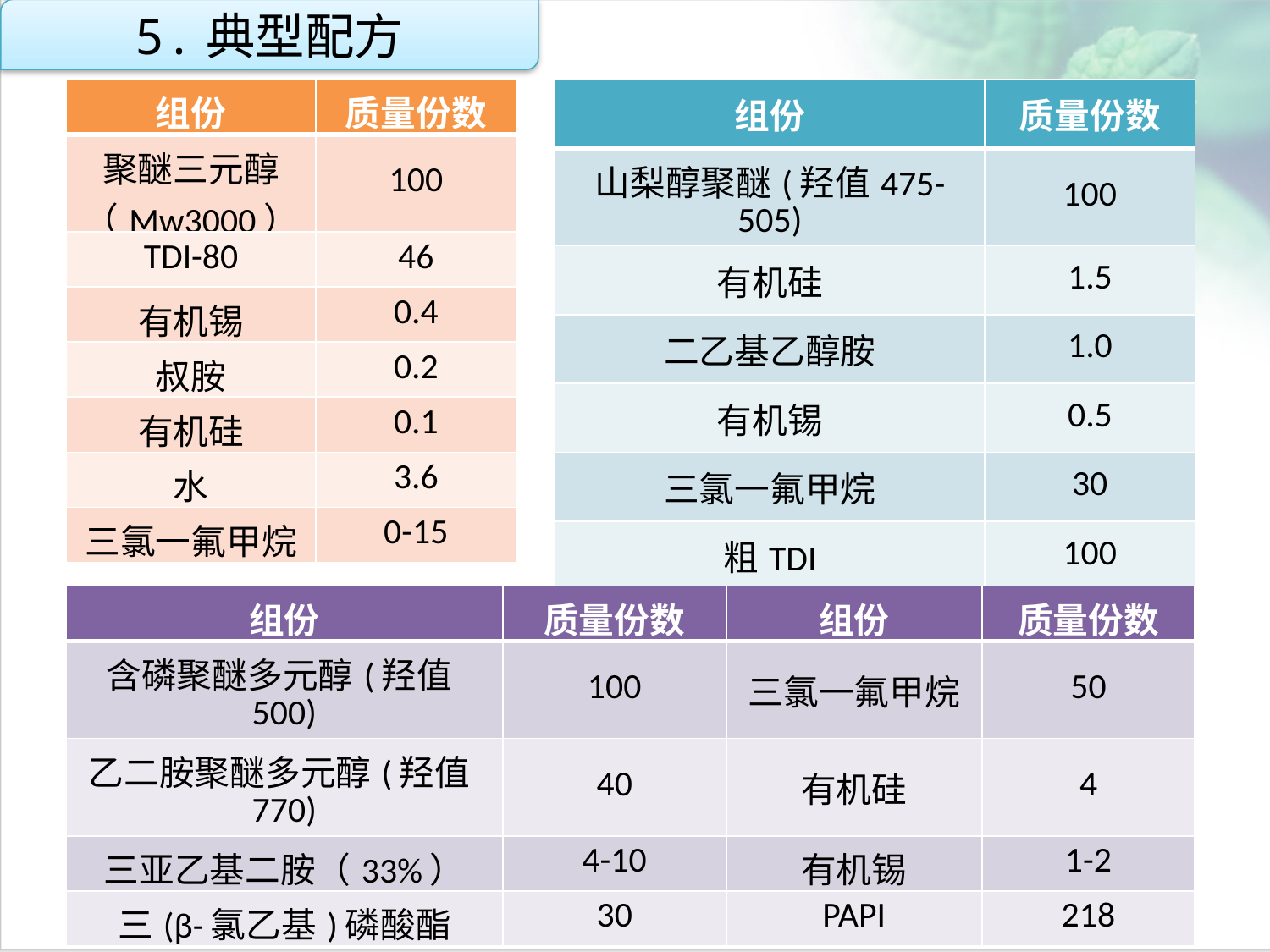

5.典型配方
| 组份 | 质量份数 |
| --- | --- |
| 山梨醇聚醚(羟值475-505) | 100 |
| 有机硅 | 1.5 |
| 二乙基乙醇胺 | 1.0 |
| 有机锡 | 0.5 |
| 三氯一氟甲烷 | 30 |
| 粗TDI | 100 |
| 组份 | 质量份数 |
| --- | --- |
| 聚醚三元醇（Mw3000） | 100 |
| TDI-80 | 46 |
| 有机锡 | 0.4 |
| 叔胺 | 0.2 |
| 有机硅 | 0.1 |
| 水 | 3.6 |
| 三氯一氟甲烷 | 0-15 |
点击添加文本
点击添加文本
| 组份 | 质量份数 | 组份 | 质量份数 |
| --- | --- | --- | --- |
| 含磷聚醚多元醇(羟值500) | 100 | 三氯一氟甲烷 | 50 |
| 乙二胺聚醚多元醇(羟值770) | 40 | 有机硅 | 4 |
| 三亚乙基二胺（33%） | 4-10 | 有机锡 | 1-2 |
| 三(β-氯乙基)磷酸酯 | 30 | PAPI | 218 |
点击添加文本
点击添加文本